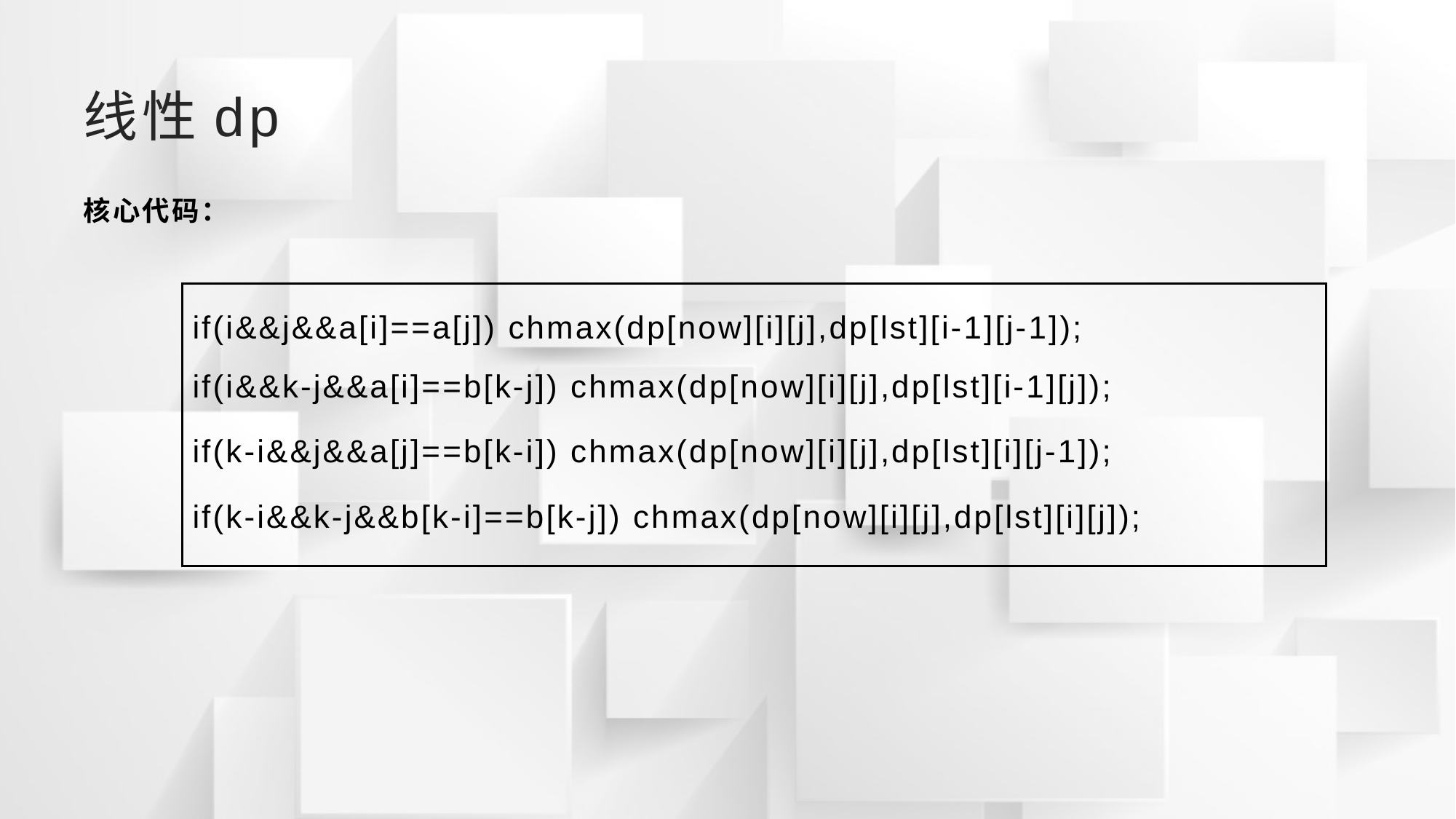

# 线性dp
核心代码：

if(i&&j&&a[i]==a[j]) chmax(dp[now][i][j],dp[lst][i-1][j-1]);
	if(i&&k-j&&a[i]==b[k-j]) chmax(dp[now][i][j],dp[lst][i-1][j]);
	if(k-i&&j&&a[j]==b[k-i]) chmax(dp[now][i][j],dp[lst][i][j-1]);
	if(k-i&&k-j&&b[k-i]==b[k-j]) chmax(dp[now][i][j],dp[lst][i][j]);